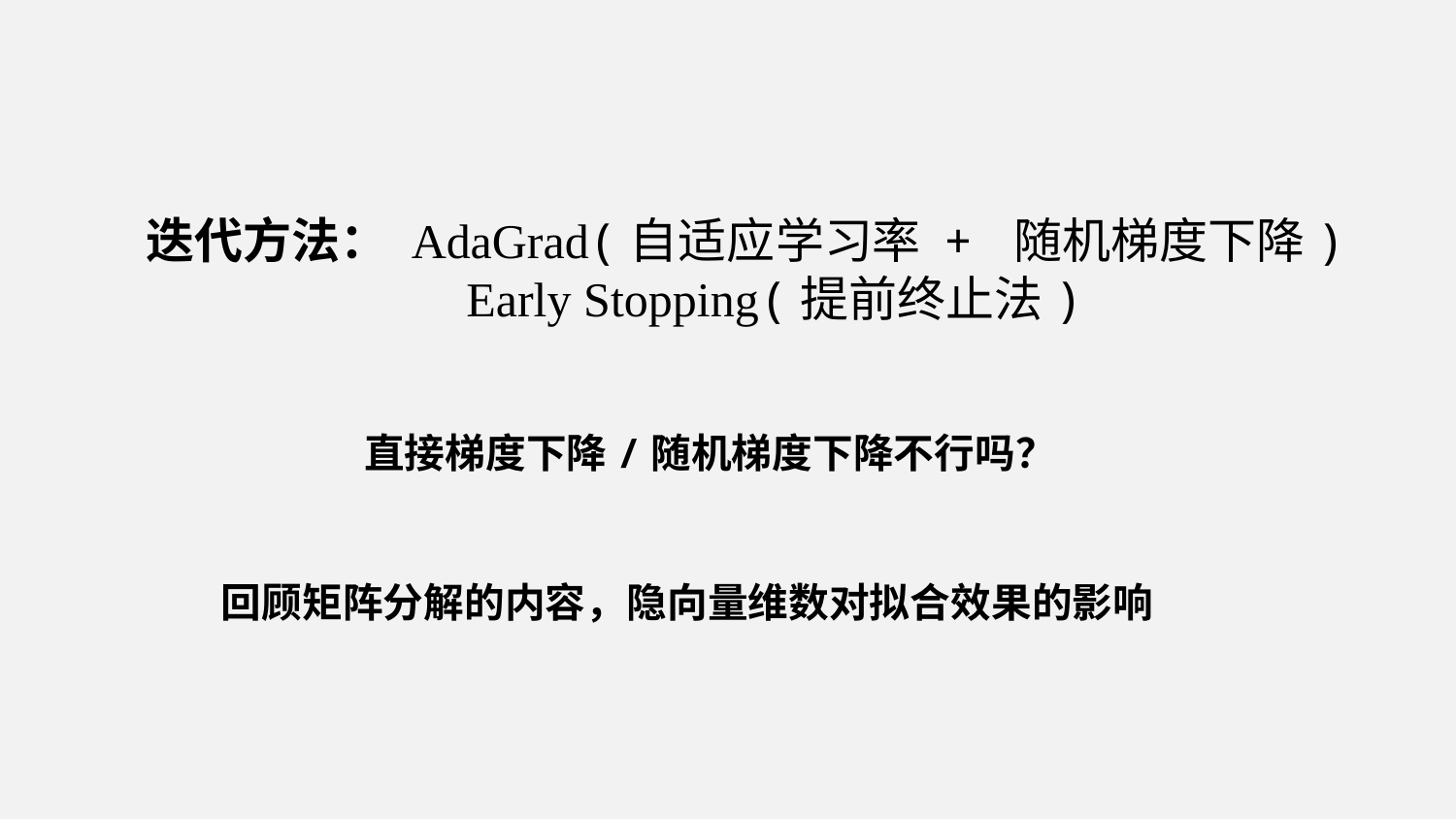

迭代方法： AdaGrad(自适应学习率 + 随机梯度下降)
           Early Stopping(提前终止法)
直接梯度下降/随机梯度下降不行吗？
回顾矩阵分解的内容，隐向量维数对拟合效果的影响